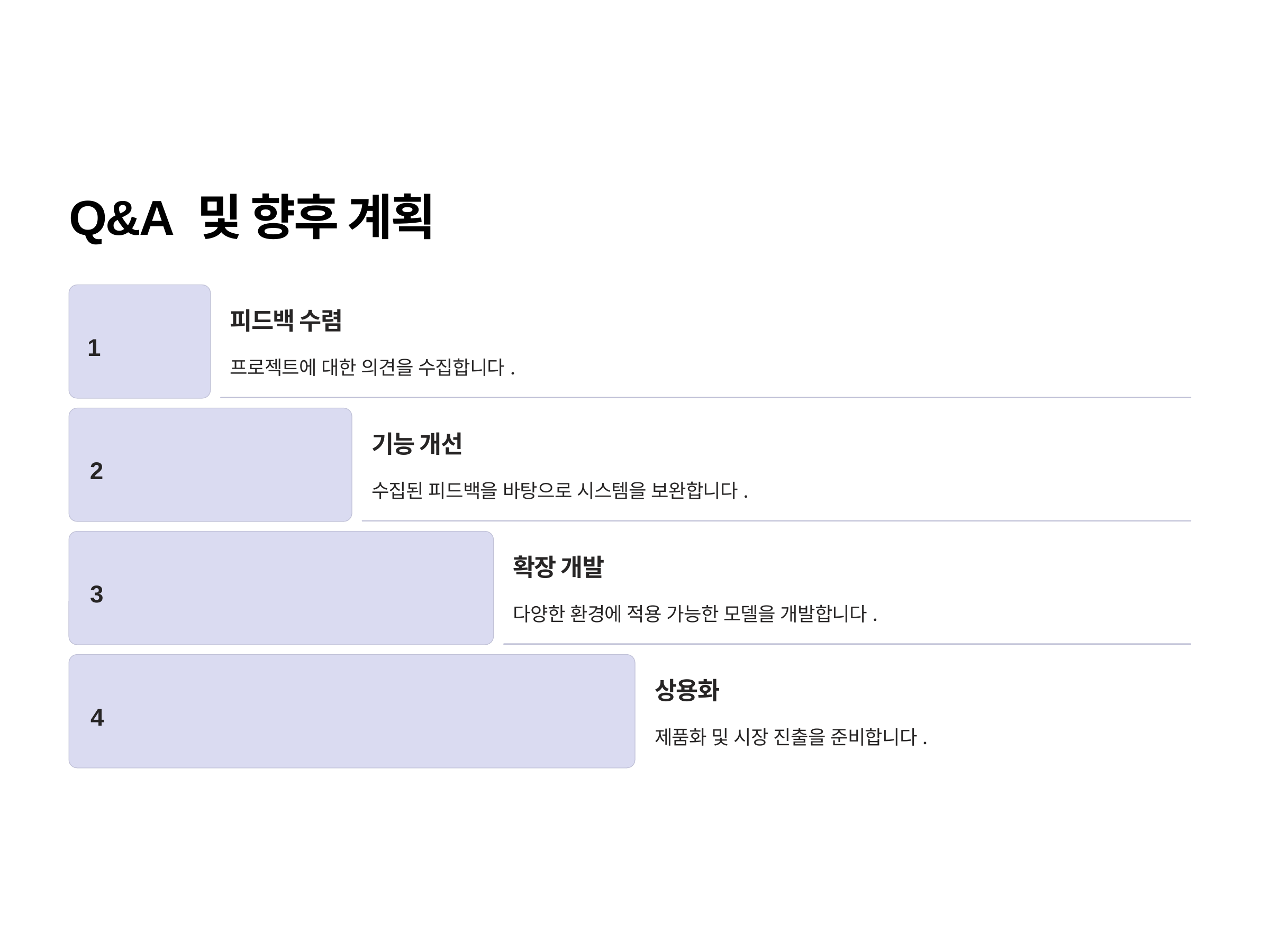

Q&A 및 향후 계획

피드백 수렴
1
프로젝트에 대한 의견을 수집합니다.

기능 개선
2
수집된 피드백을 바탕으로 시스템을 보완합니다.

확장 개발
3
다양한 환경에 적용 가능한 모델을 개발합니다.

상용화
4
제품화 및 시장 진출을 준비합니다.